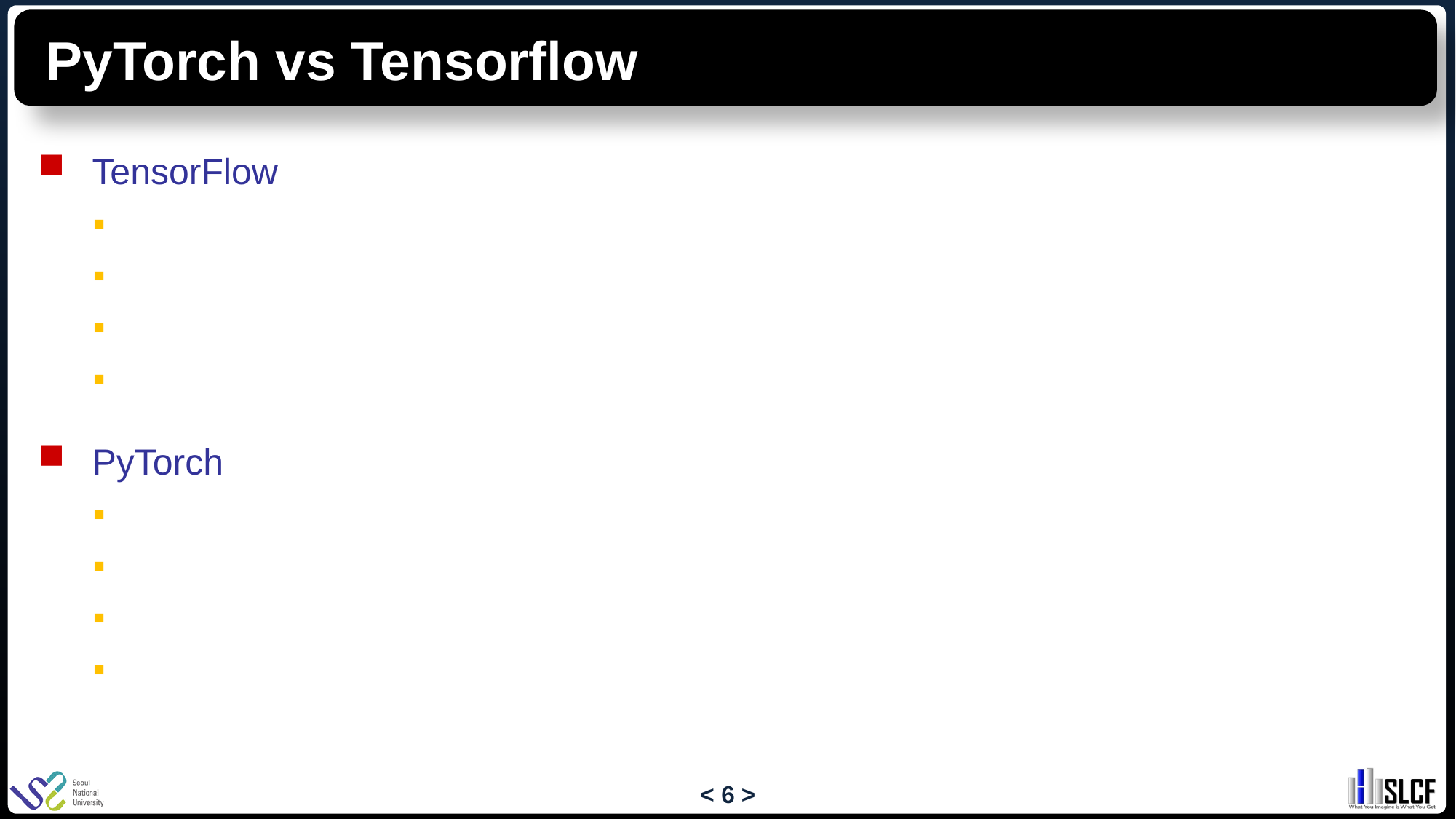

# PyTorch vs Tensorflow
TensorFlow
Python 기반의 라이브러리
데스크톱, 모바일 등 다양한 플랫폼에 적용 가능
Keras에서 TensorFlow backend를 사용해 구동 가능
Define-and-Run
PyTorch
기존 Lua 기반의 딥러닝 프레임워크(torch)를 python으로 이식
Python과의 유연한 연동 (DataLoader, Numpy, DataFrame)
쉽고 간결한 코드
Define-by-Run